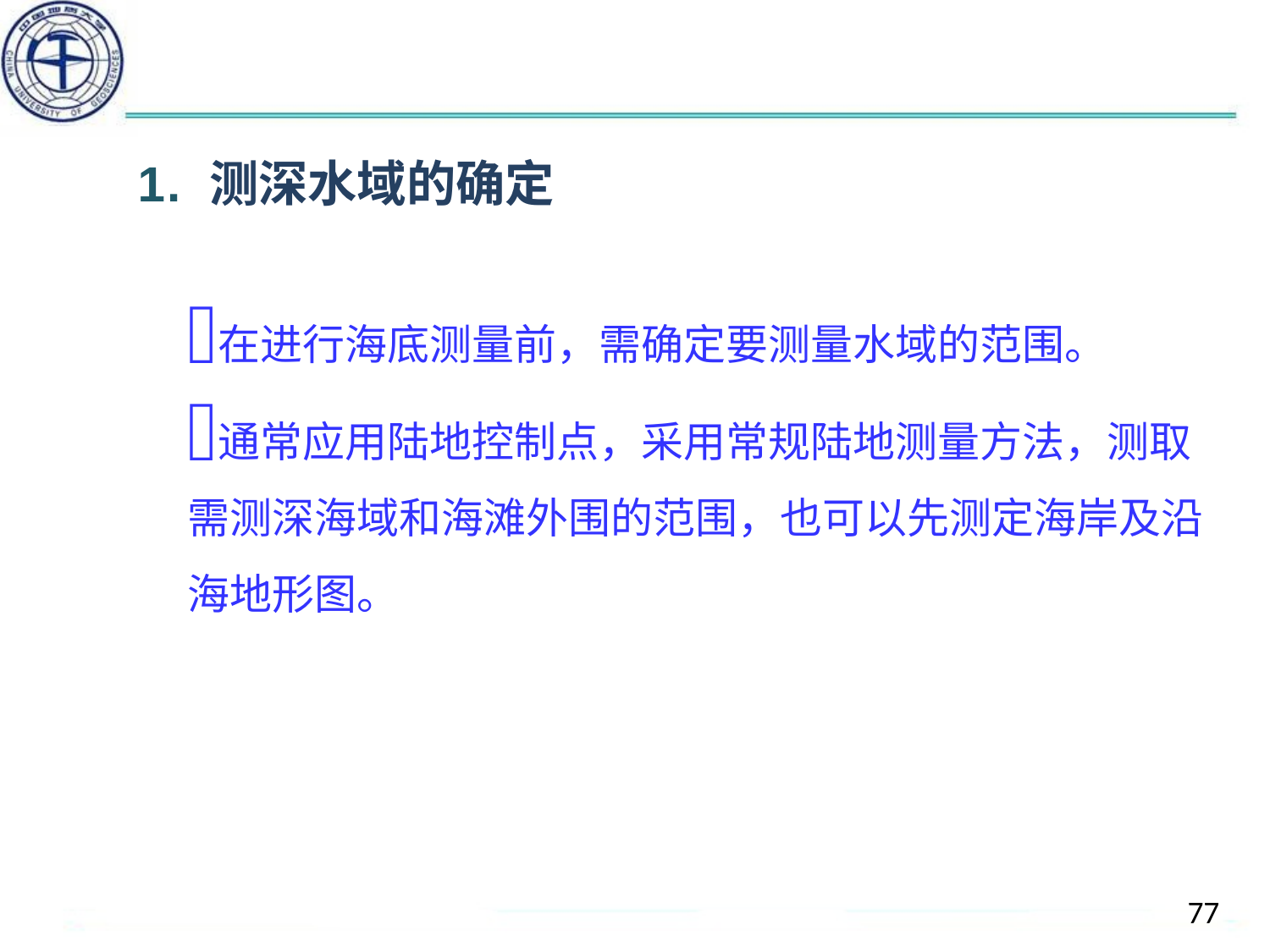

#
测深水域的确定

在进行海底测量前，需确定要测量水域的范围。
通常应用陆地控制点，采用常规陆地测量方法，测取需测深海域和海滩外围的范围，也可以先测定海岸及沿海地形图。